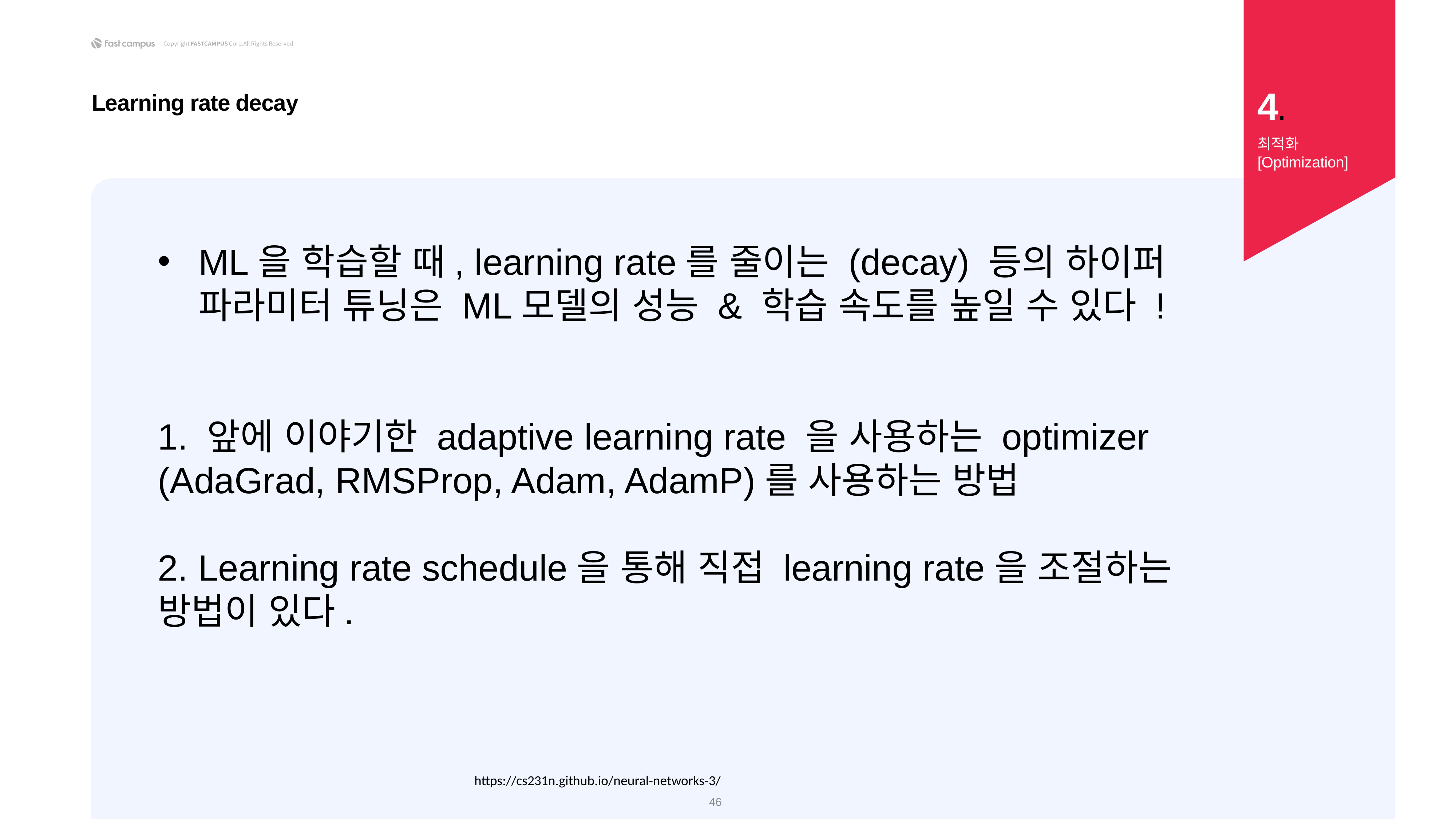

4.
Learning rate decay
최적화 [Optimization]
ML을 학습할 때, learning rate를 줄이는 (decay) 등의 하이퍼 파라미터 튜닝은 ML모델의 성능 & 학습 속도를 높일 수 있다 !

1. 앞에 이야기한 adaptive learning rate 을 사용하는 optimizer (AdaGrad, RMSProp, Adam, AdamP)를 사용하는 방법

2. Learning rate schedule을 통해 직접 learning rate을 조절하는 방법이 있다.

https://cs231n.github.io/neural-networks-3/
46